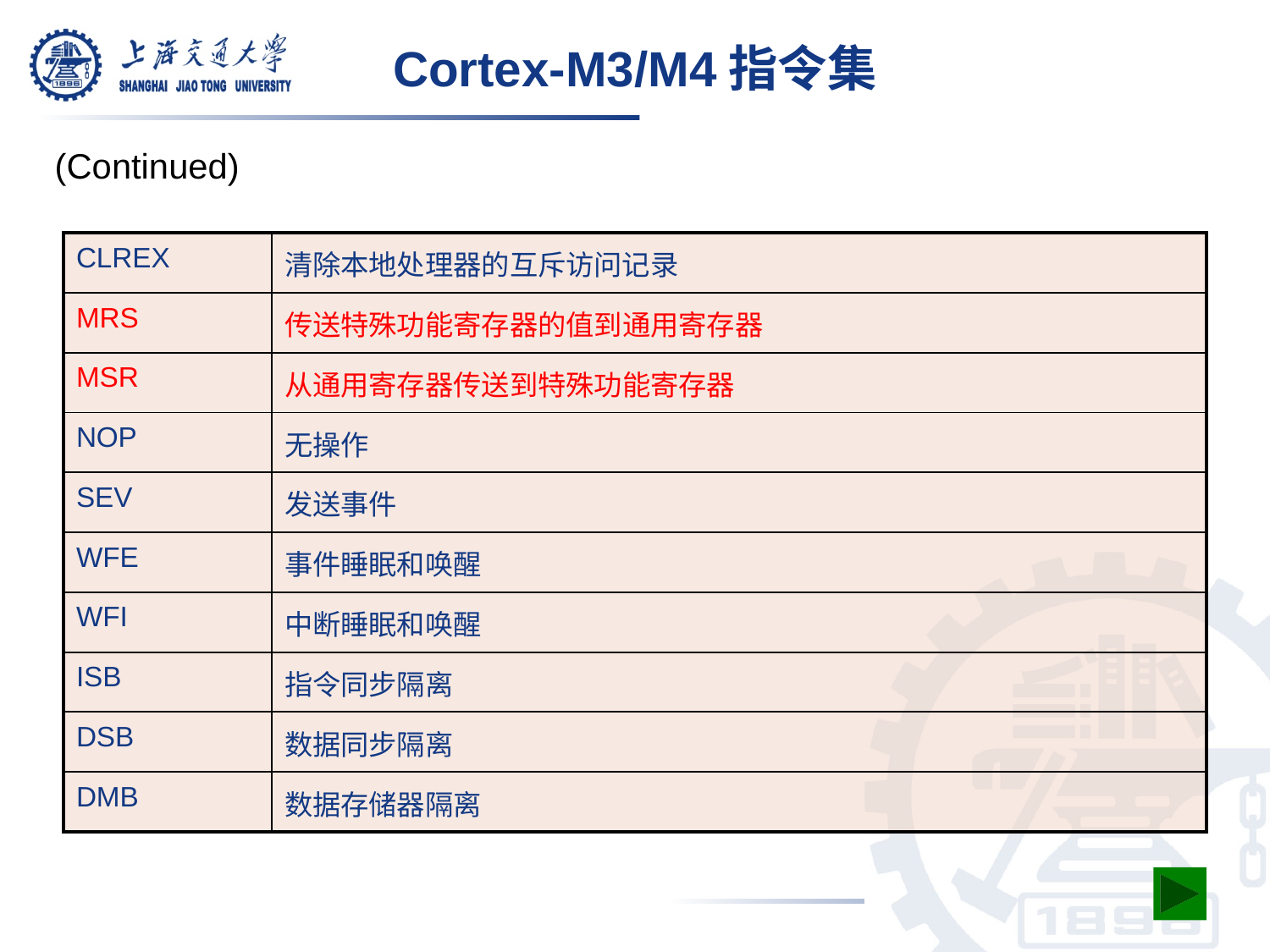

Cortex-M3/M4指令集
(Continued)
| CLREX | 清除本地处理器的互斥访问记录 |
| --- | --- |
| MRS | 传送特殊功能寄存器的值到通用寄存器 |
| MSR | 从通用寄存器传送到特殊功能寄存器 |
| NOP | 无操作 |
| SEV | 发送事件 |
| WFE | 事件睡眠和唤醒 |
| WFI | 中断睡眠和唤醒 |
| ISB | 指令同步隔离 |
| DSB | 数据同步隔离 |
| DMB | 数据存储器隔离 |